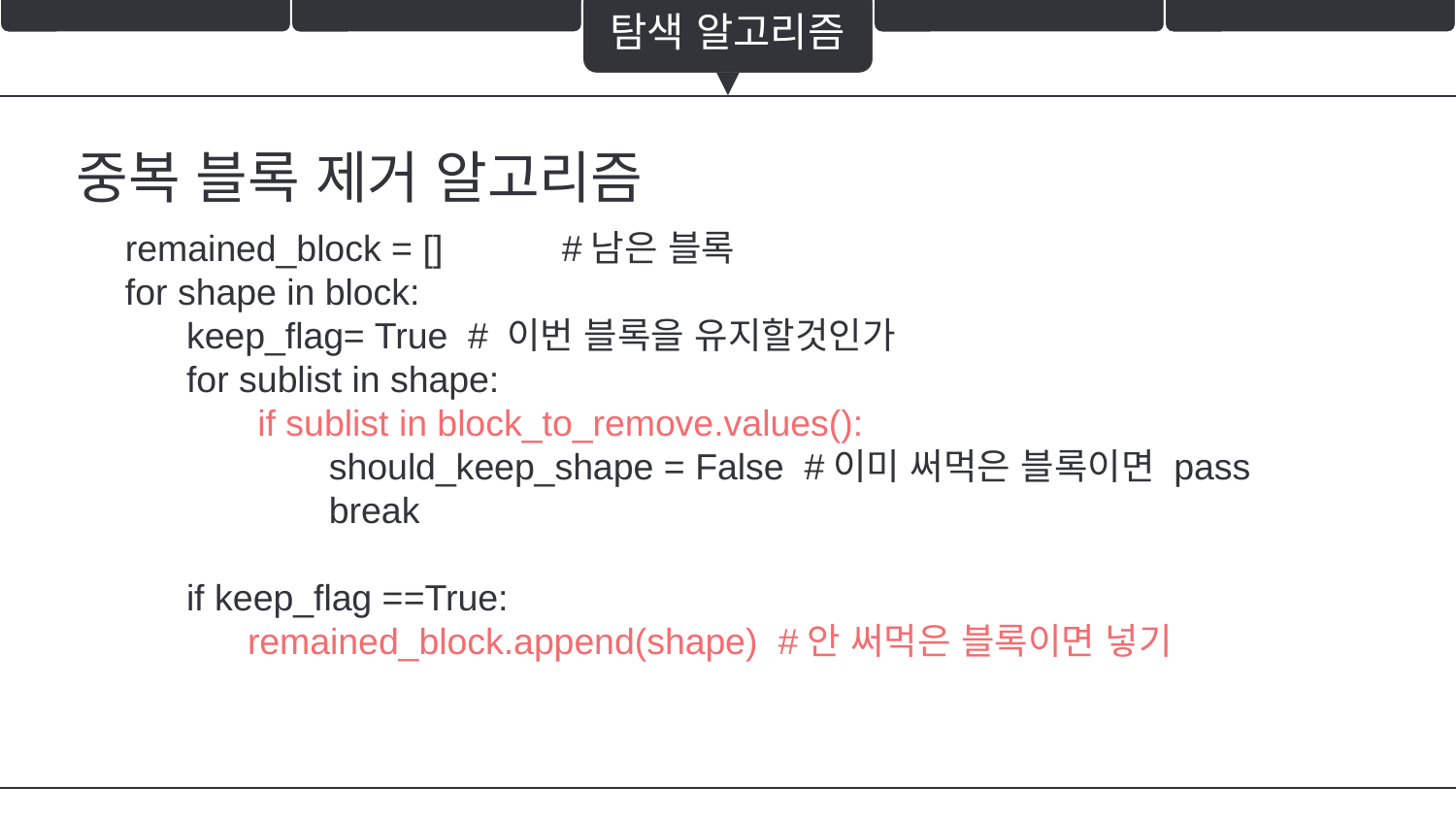

탐색 알고리즘
중복 블록 제거 알고리즘
remained_block = [] 	#남은 블록
for shape in block:
      keep_flag= True  # 이번 블록을 유지할것인가
      for sublist in shape:
             if sublist in block_to_remove.values():
                    should_keep_shape = False  #이미 써먹은 블록이면 pass
                    break

      if keep_flag ==True:
            remained_block.append(shape)  #안 써먹은 블록이면 넣기